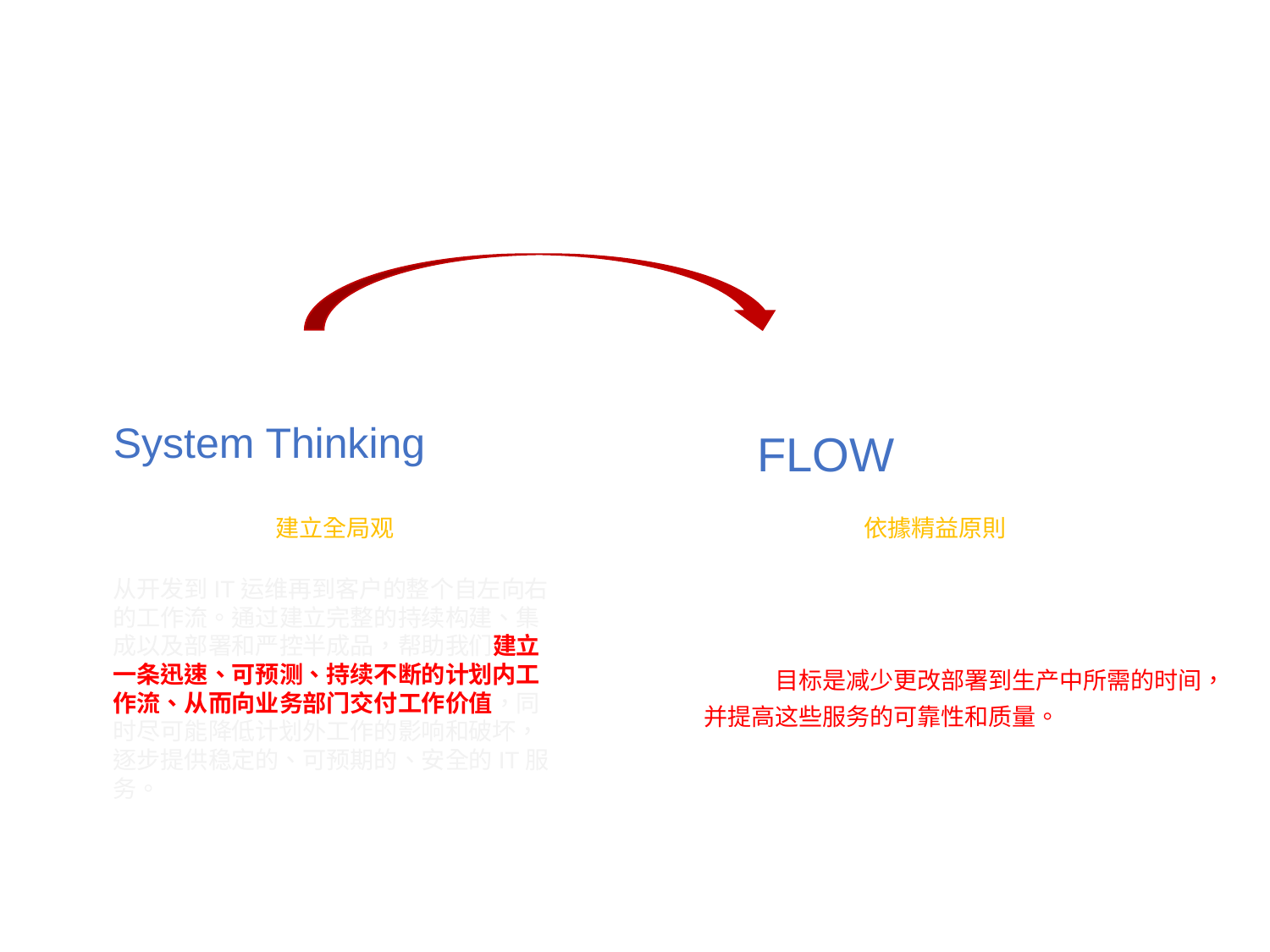

三步工作法
第一步有了些許的改變

系統思維
System Thinking
價值流
FLOW
《 建立全局观 》
《 依據精益原則 》
从开发到IT运维再到客户的整个自左向右的工作流。通过建立完整的持续构建、集成以及部署和严控半成品，帮助我们建立一条迅速、可预测、持续不断的计划内工作流、从而向业务部门交付工作价值，同时尽可能降低计划外工作的影响和破坏，逐步提供稳定的、可预期的、安全的IT服务。
在技术价值流中，通常从开发到运营，強我们的
业务和客户之间的功能领域。

我们的目标是减少更改部署到生产中所需的时间，
并提高这些服务的可靠性和质量。